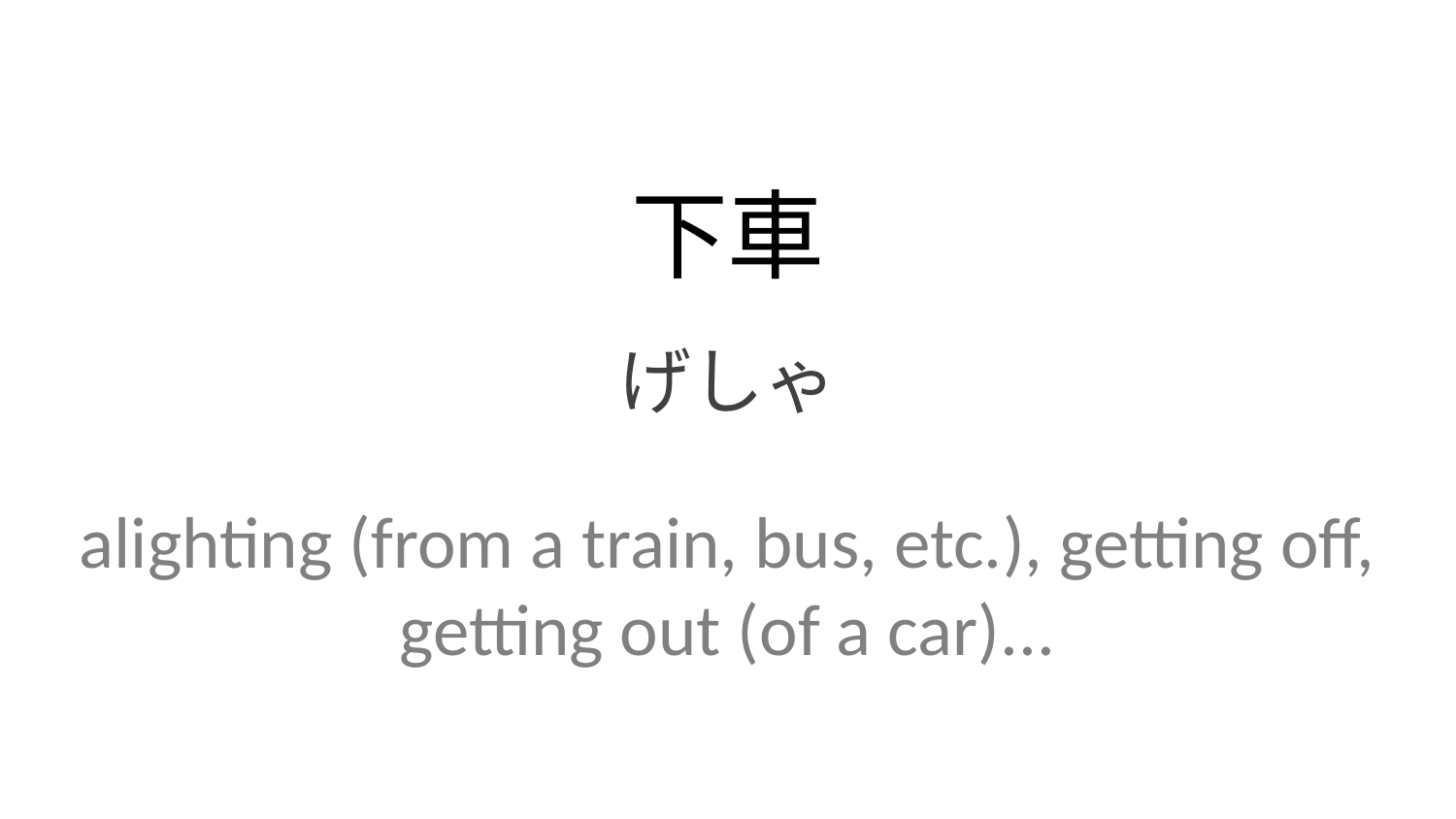

下車

げしゃ
alighting (from a train, bus, etc.), getting off, getting out (of a car)...